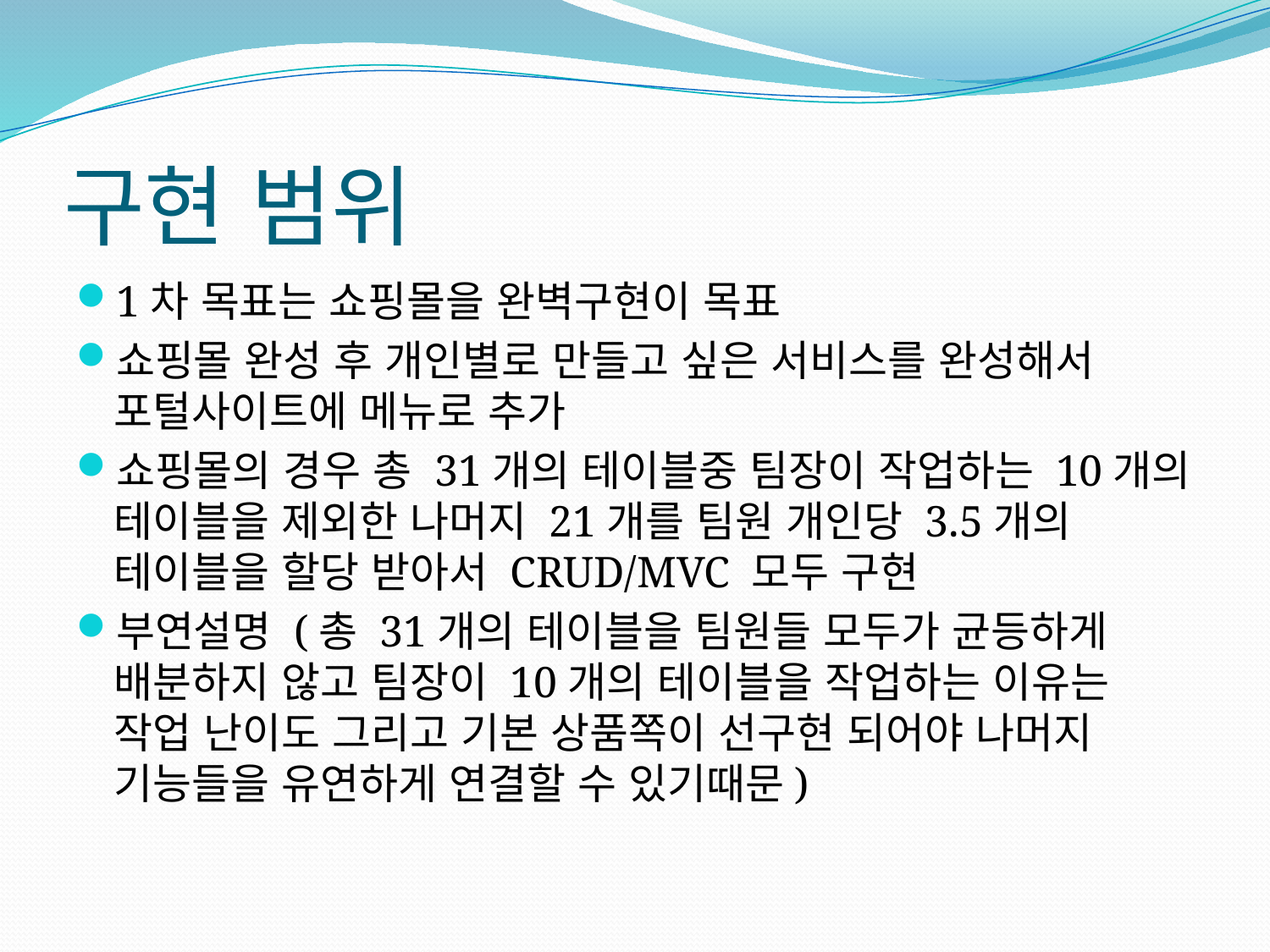

# 구현 범위
1차 목표는 쇼핑몰을 완벽구현이 목표
쇼핑몰 완성 후 개인별로 만들고 싶은 서비스를 완성해서 포털사이트에 메뉴로 추가
쇼핑몰의 경우 총 31개의 테이블중 팀장이 작업하는 10개의 테이블을 제외한 나머지 21개를 팀원 개인당 3.5개의 테이블을 할당 받아서 CRUD/MVC 모두 구현
부연설명 (총 31개의 테이블을 팀원들 모두가 균등하게 배분하지 않고 팀장이 10개의 테이블을 작업하는 이유는 작업 난이도 그리고 기본 상품쪽이 선구현 되어야 나머지 기능들을 유연하게 연결할 수 있기때문)